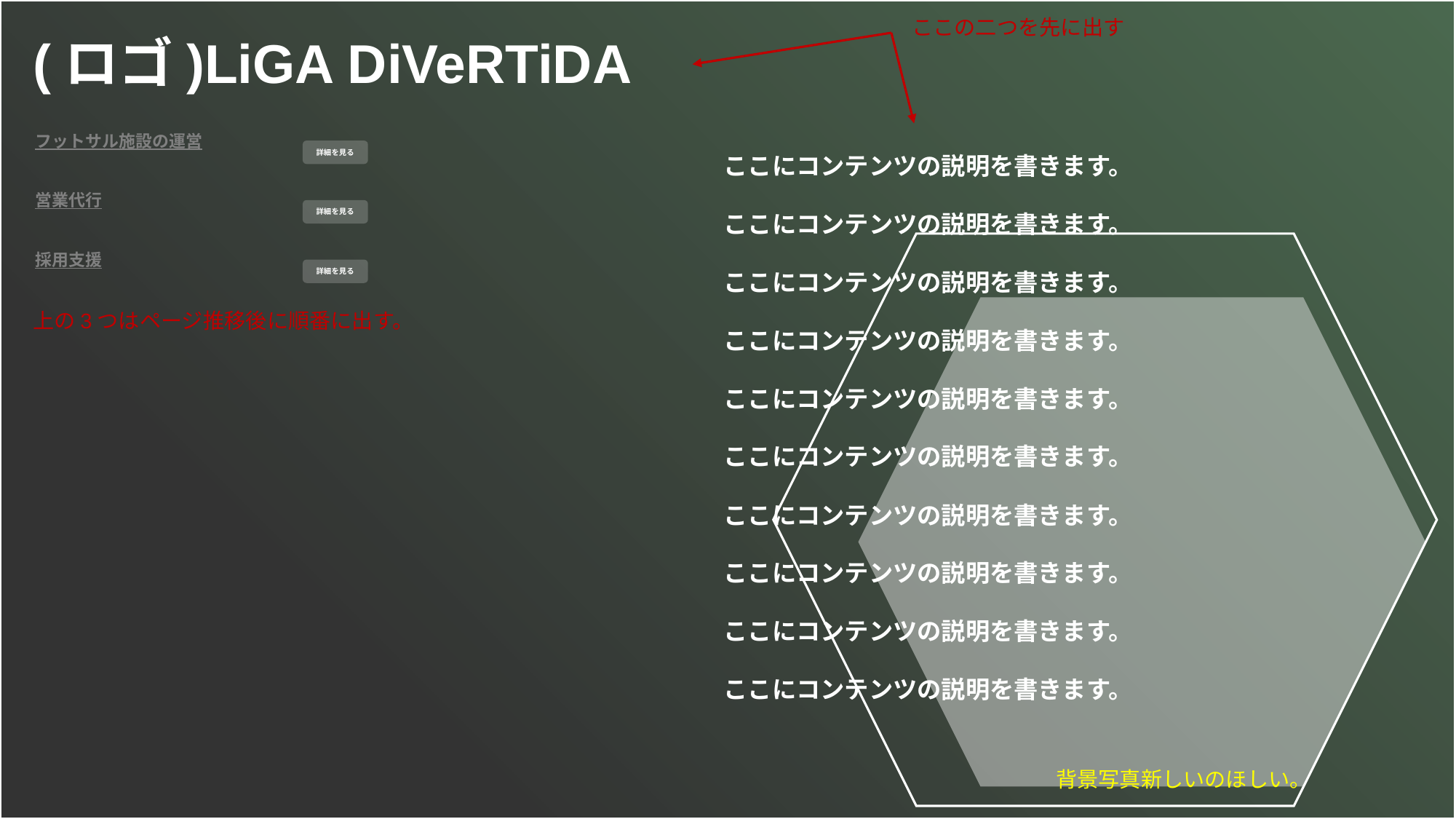

ここの二つを先に出す
(ロゴ)LiGA DiVeRTiDA
フットサル施設の運営
ここにコンテンツの説明を書きます。
ここにコンテンツの説明を書きます。
ここにコンテンツの説明を書きます。
ここにコンテンツの説明を書きます。
ここにコンテンツの説明を書きます。
ここにコンテンツの説明を書きます。
ここにコンテンツの説明を書きます。
ここにコンテンツの説明を書きます。
ここにコンテンツの説明を書きます。
ここにコンテンツの説明を書きます。
詳細を見る
営業代行
詳細を見る

採用支援
詳細を見る
上の3つはページ推移後に順番に出す。
背景写真新しいのほしい。